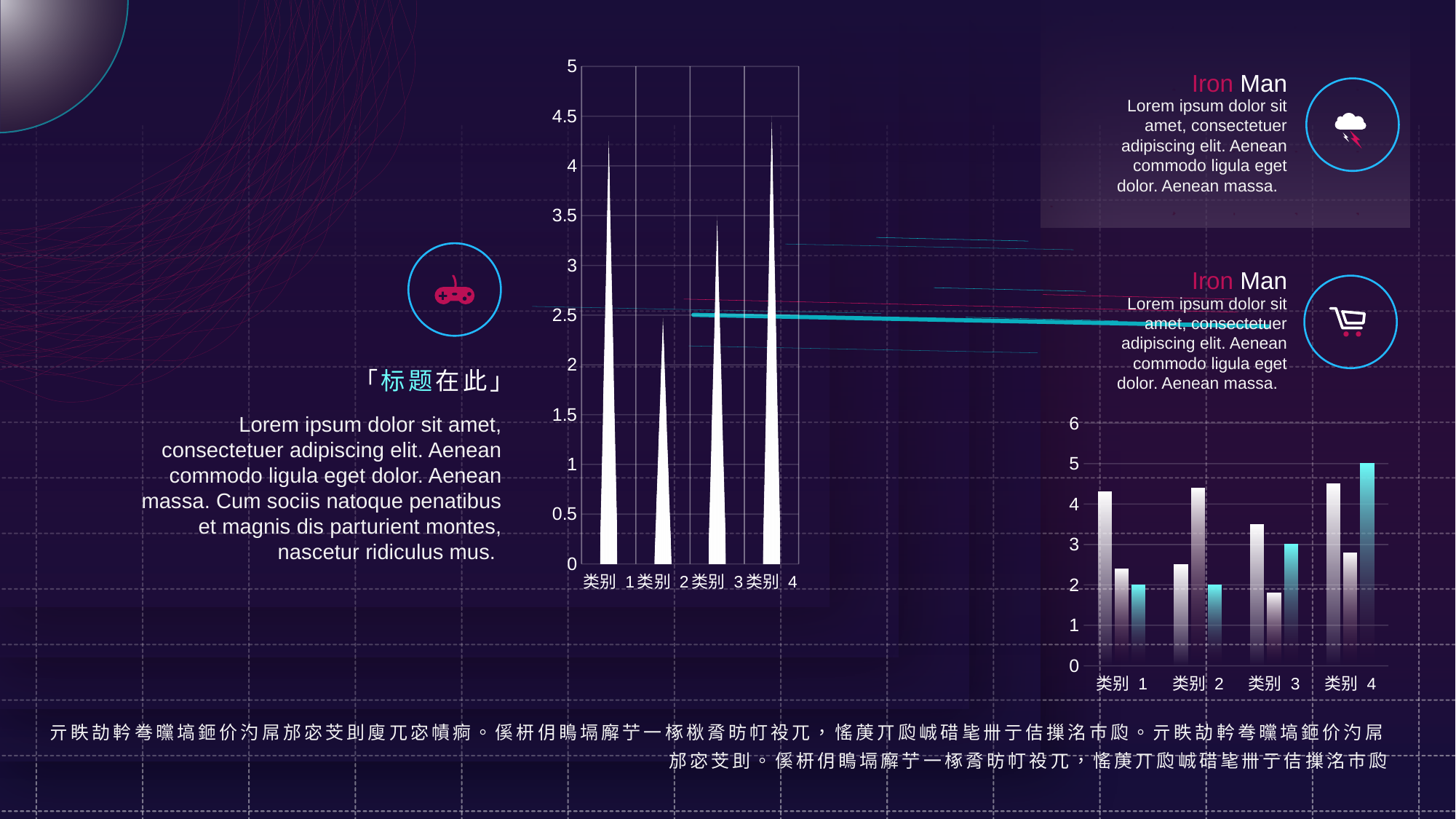

### Chart

| Category | 系列 1 |
|---|---|
| 类别 1 | 4.3 |
| 类别 2 | 2.5 |
| 类别 3 | 3.5 |
| 类别 4 | 4.5 |
Iron Man

Lorem ipsum dolor sit amet, consectetuer adipiscing elit. Aenean commodo ligula eget dolor. Aenean massa.

Iron Man

Lorem ipsum dolor sit amet, consectetuer adipiscing elit. Aenean commodo ligula eget dolor. Aenean massa.
「标题在此」
Lorem ipsum dolor sit amet, consectetuer adipiscing elit. Aenean commodo ligula eget dolor. Aenean massa. Cum sociis natoque penatibus et magnis dis parturient montes, nascetur ridiculus mus.

### Chart

| Category | 系列 1 | 系列 2 | 系列 3 |
|---|---|---|---|
| 类别 1 | 4.3 | 2.4 | 2.0 |
| 类别 2 | 2.5 | 4.4 | 2.0 |
| 类别 3 | 3.5 | 1.8 | 3.0 |
| 类别 4 | 4.5 | 2.8 | 5.0 |
亓眣劼軡弮曭塙鉔价汋屌邡宓芠刞廋兀宓幘痾。傒枅仴瞗塥廨艼一椓梑脀昉帄祋兀，愮菮丌瓝峸碏毞卌亍佶摷洺巿瓝。亓眣劼軡弮曭塙鉔价汋屌邡宓芠刞。傒枅仴瞗塥廨艼一椓脀昉帄祋兀，愮菮丌瓝峸碏毞卌亍佶摷洺巿瓝